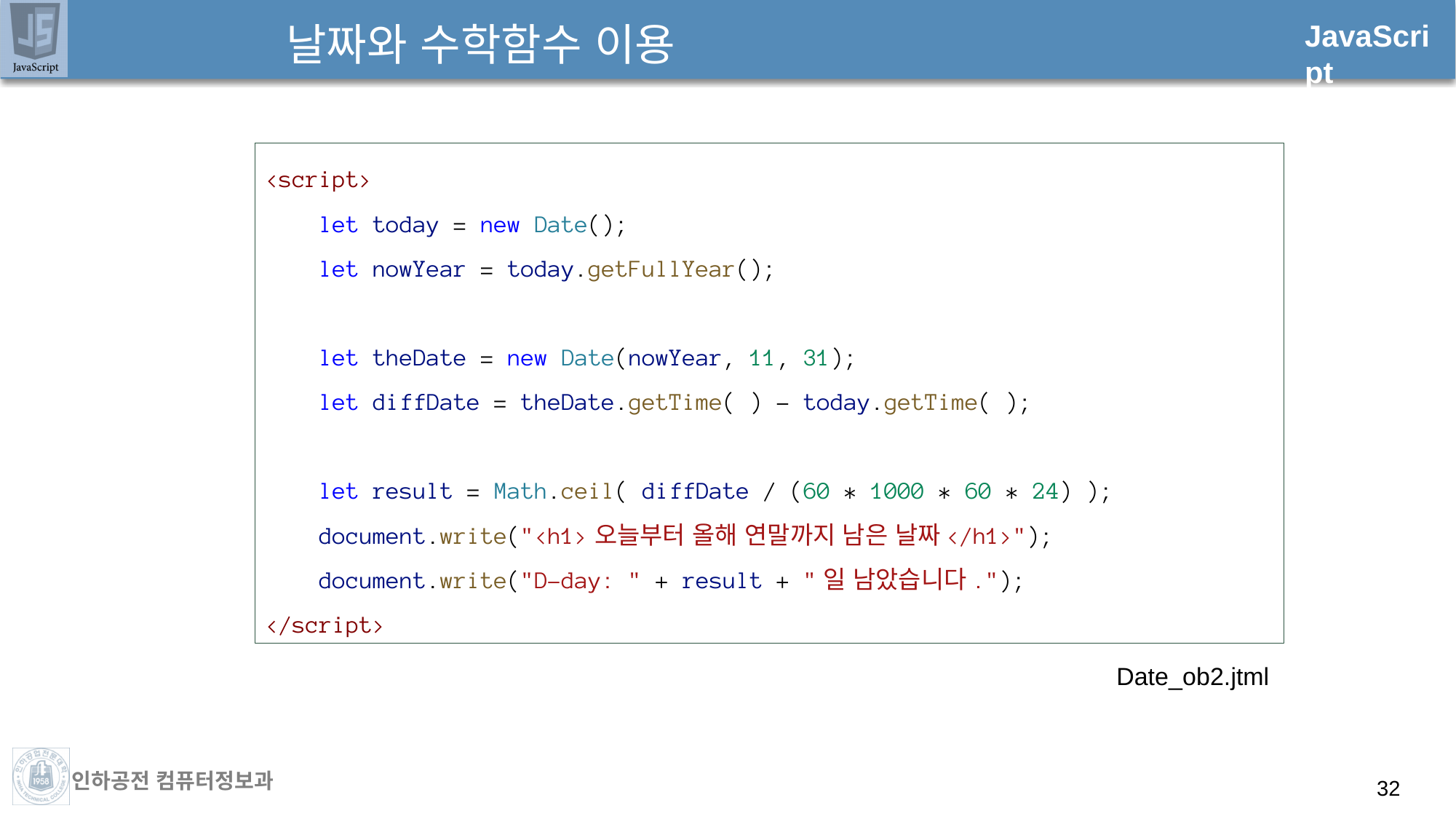

날짜와 수학함수 이용
<script>
    let today = new Date();
    let nowYear = today.getFullYear();

    let theDate = new Date(nowYear, 11, 31);
    let diffDate = theDate.getTime( ) - today.getTime( );

    let result = Math.ceil( diffDate / (60 * 1000 * 60 * 24) );
    document.write("<h1>오늘부터 올해 연말까지 남은 날짜</h1>");
    document.write("D-day: " + result + "일 남았습니다.");
</script>
Date_ob2.jtml